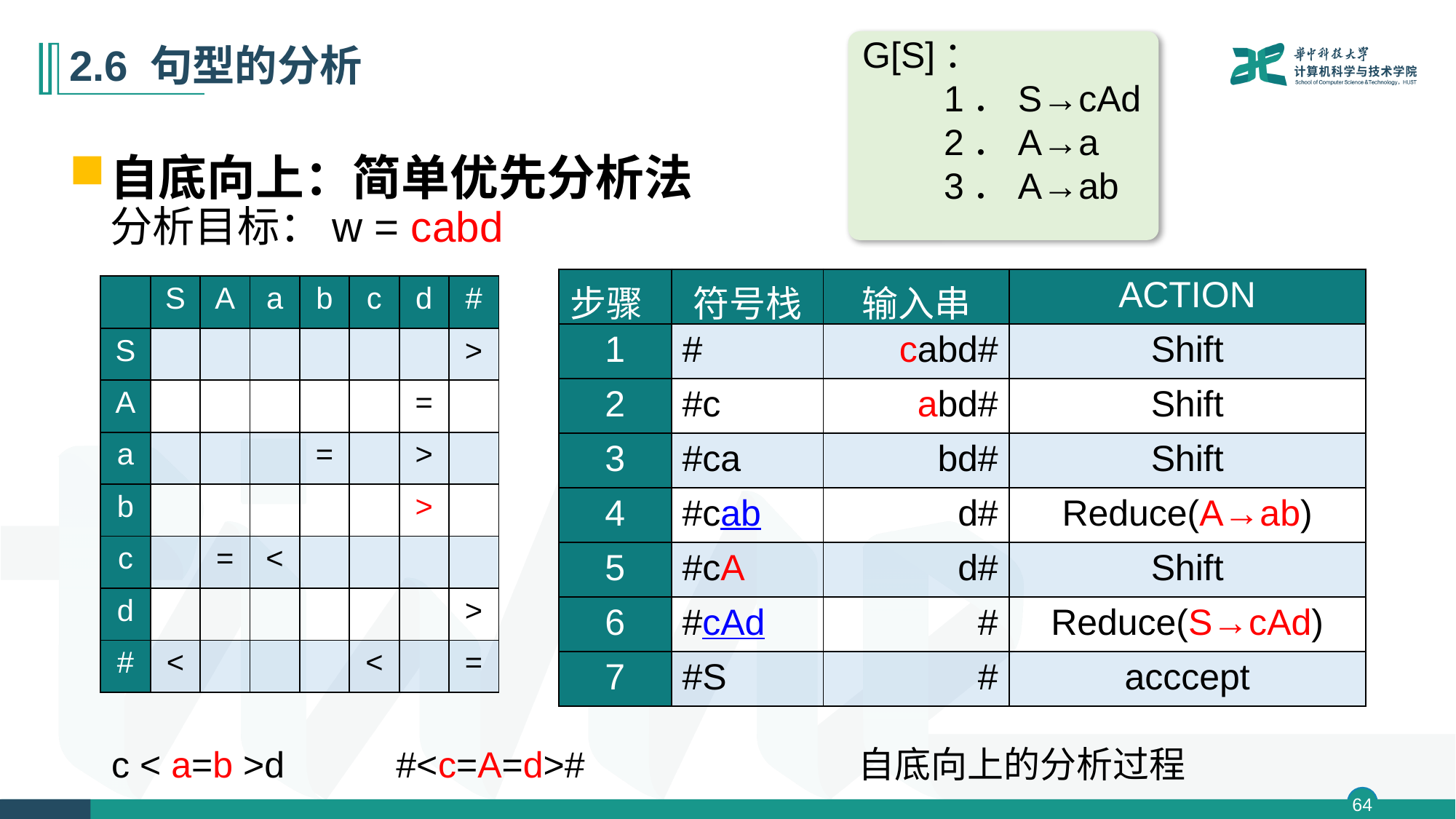

# 2.6 句型的分析
G[S]：
        1．S→cAd
        2．A→a
        3．A→ab

自底向上：简单优先分析法
分析目标：w = cabd
| 步骤 | 符号栈 | 输入串 | ACTION |
| --- | --- | --- | --- |
| 1 | # | cabd# | Shift |
| 2 | #c | abd# | Shift |
| 3 | #ca | bd# | Shift |
| 4 | #cab | d# | Reduce(A→ab) |
| 5 | #cA | d# | Shift |
| 6 | #cAd | # | Reduce(S→cAd) |
| 7 | #S | # | acccept |
|  | S | A | a | b | c | d | # |
| --- | --- | --- | --- | --- | --- | --- | --- |
| S |  |  |  |  |  |  | > |
| A |  |  |  |  |  | = |  |
| a |  |  |  | = |  | > |  |
| b |  |  |  |  |  | > |  |
| c |  | = | < |  |  |  |  |
| d |  |  |  |  |  |  | > |
| # | < |  |  |  | < |  | = |
c < a=b >d           #<c=A=d>#
自底向上的分析过程